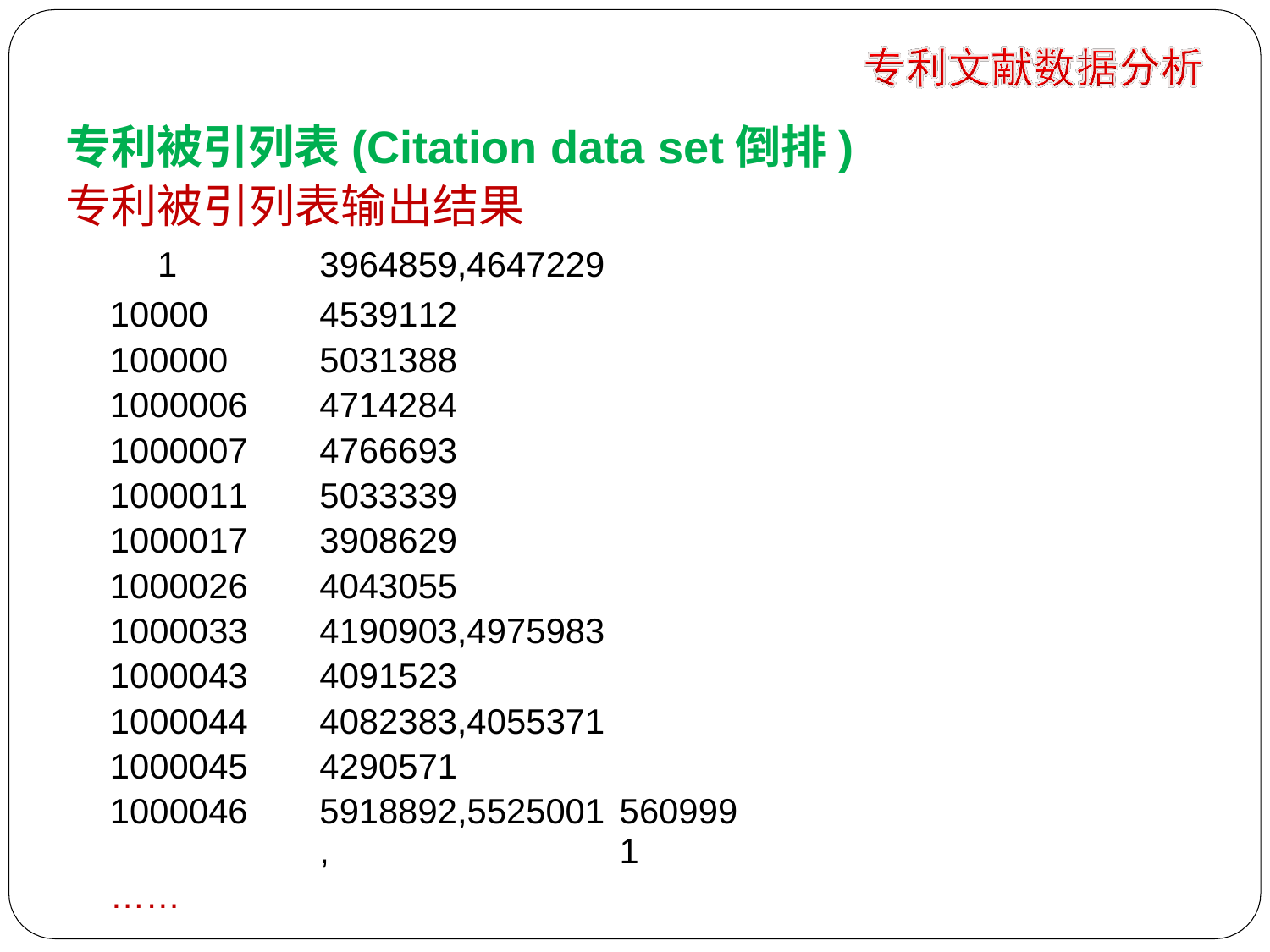

专利被引列表(Citation data set倒排)
专利被引列表输出结果
| 1 | 3964859,4647229 |  |
| --- | --- | --- |
| 10000 | 4539112 |  |
| 100000 | 5031388 |  |
| 1000006 | 4714284 |  |
| 1000007 | 4766693 |  |
| 1000011 | 5033339 |  |
| 1000017 | 3908629 |  |
| 1000026 | 4043055 |  |
| 1000033 | 4190903,4975983 |  |
| 1000043 | 4091523 |  |
| 1000044 | 4082383,4055371 |  |
| 1000045 | 4290571 |  |
| 1000046 | 5918892,5525001, | 5609991 |
| …… |  |  |